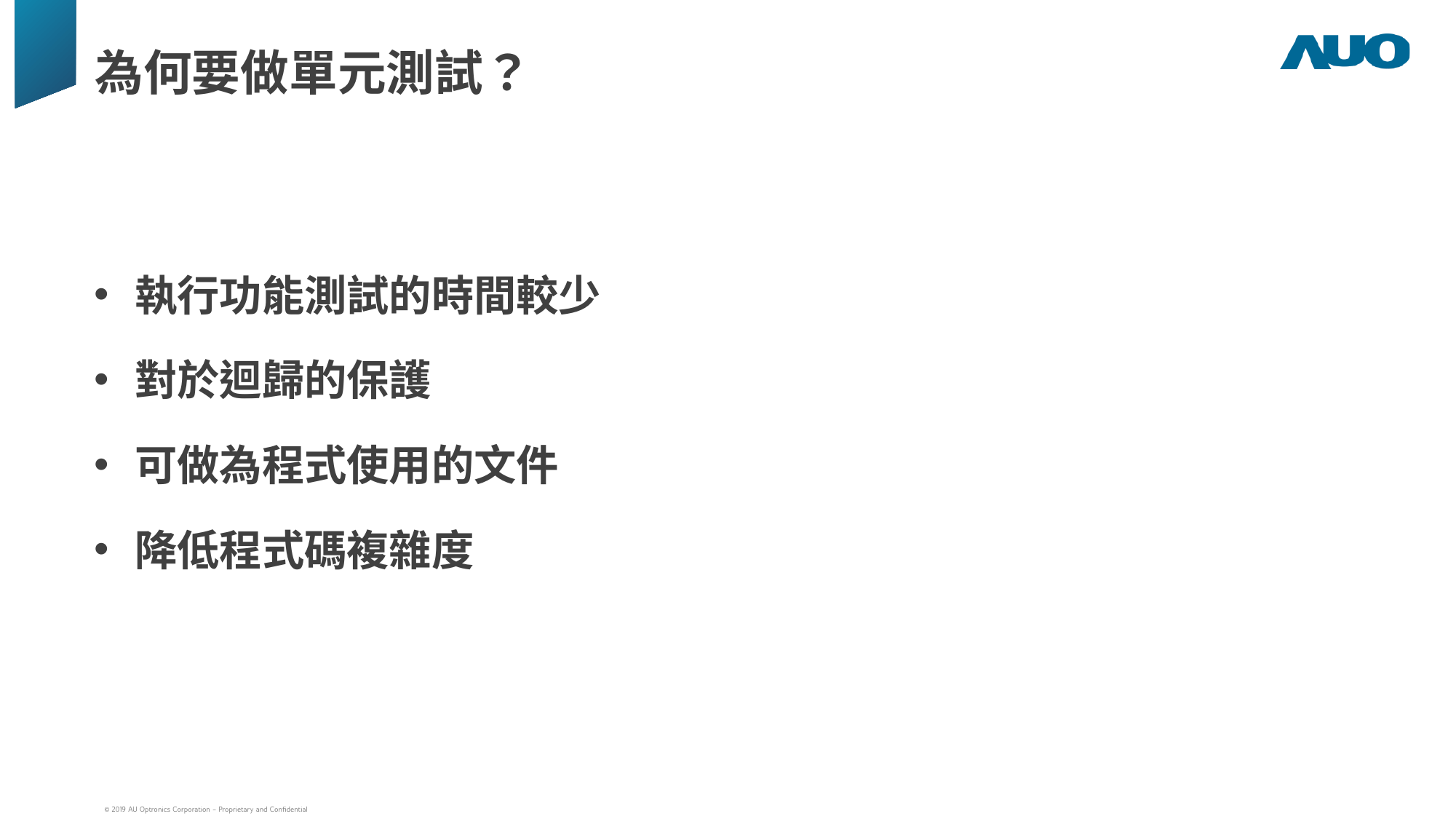

# 為何要做單元測試？
執行功能測試的時間較少
對於迴歸的保護
可做為程式使用的文件
降低程式碼複雜度